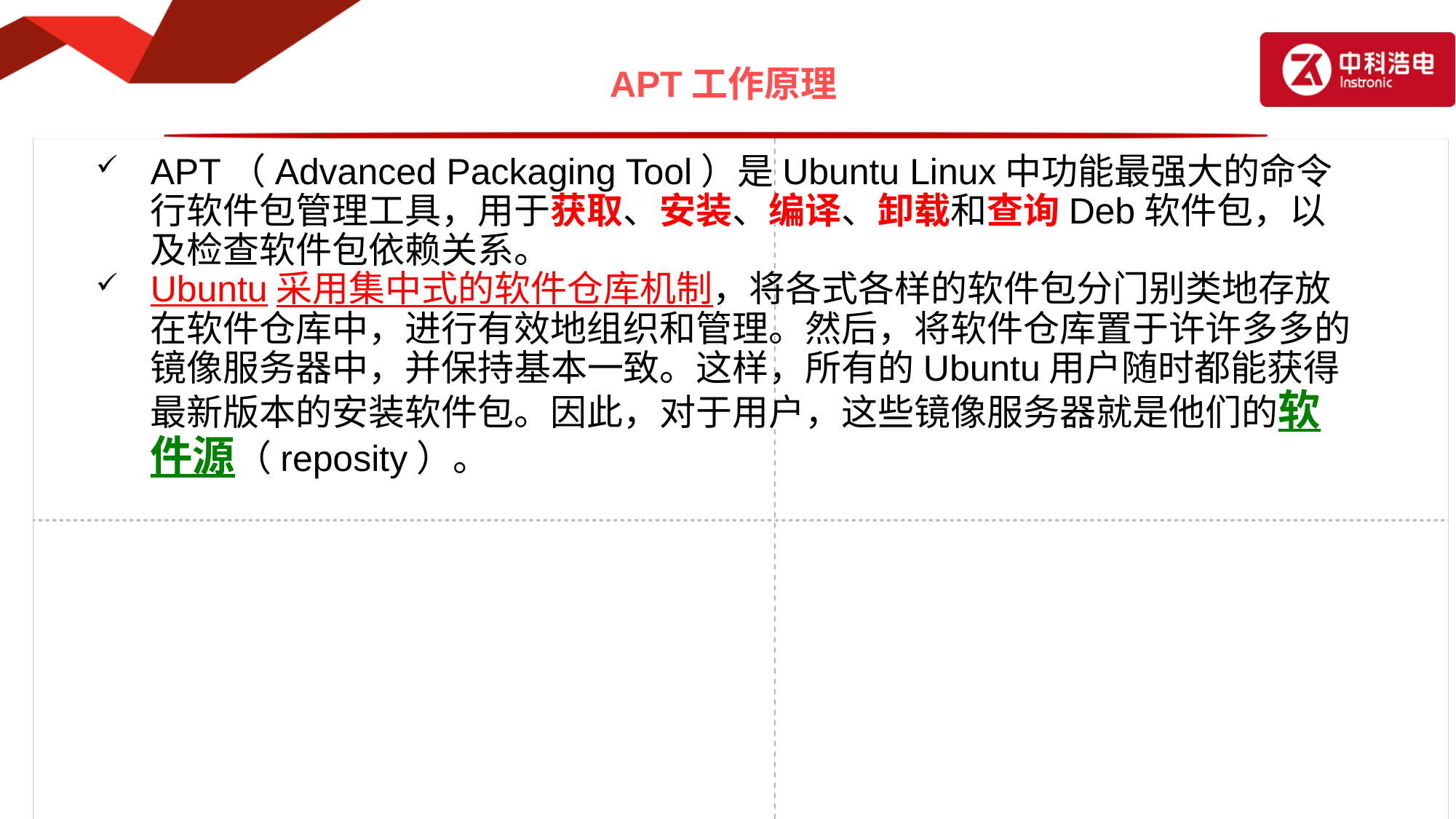

# APT工作原理
APT（Advanced Packaging Tool）是Ubuntu Linux中功能最强大的命令行软件包管理工具，用于获取、安装、编译、卸载和查询Deb软件包，以及检查软件包依赖关系。
Ubuntu采用集中式的软件仓库机制，将各式各样的软件包分门别类地存放在软件仓库中，进行有效地组织和管理。然后，将软件仓库置于许许多多的镜像服务器中，并保持基本一致。这样，所有的Ubuntu用户随时都能获得最新版本的安装软件包。因此，对于用户，这些镜像服务器就是他们的软件源（reposity）。